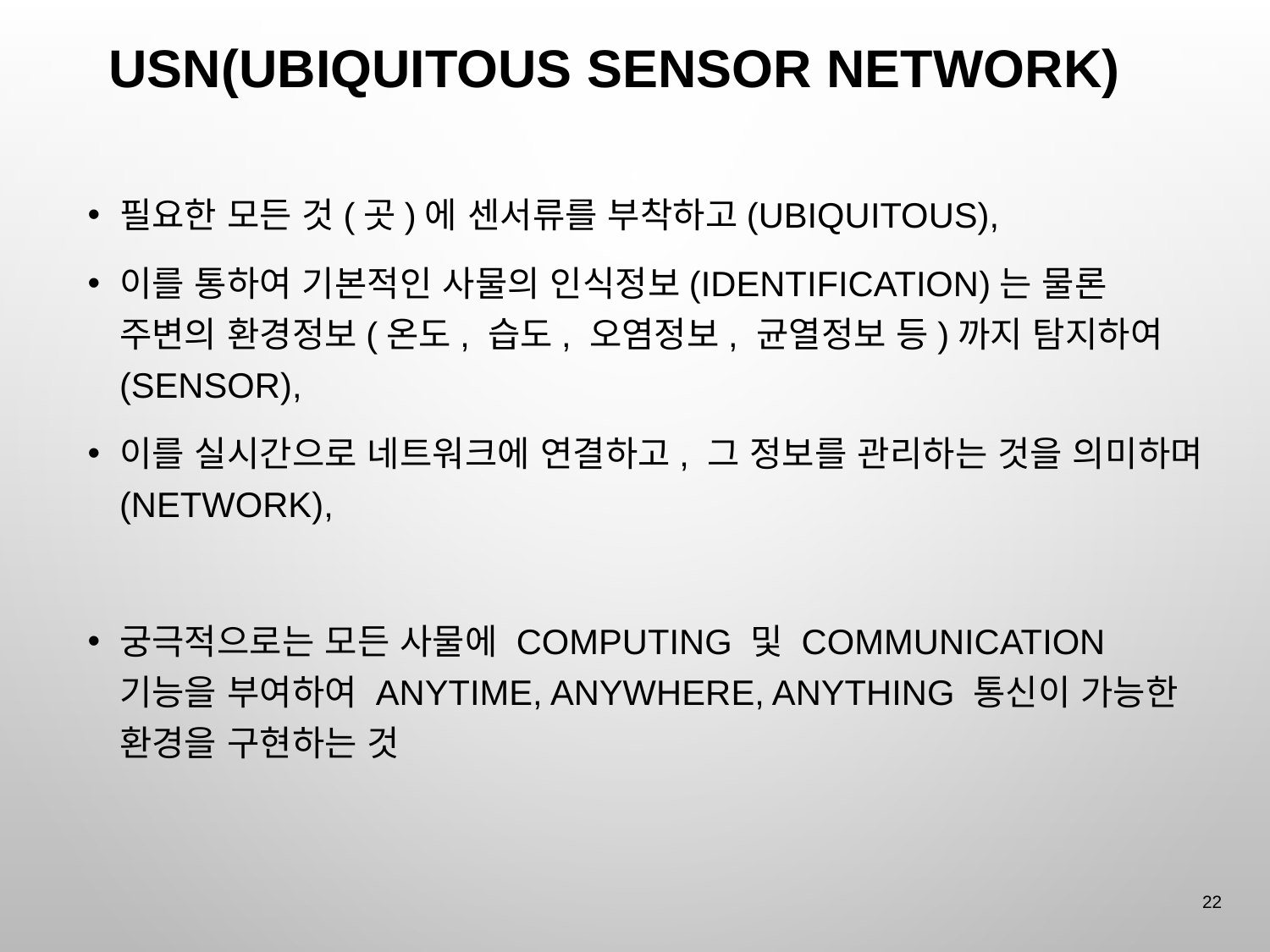

# USN(Ubiquitous Sensor Network)
필요한 모든 것(곳)에 센서류를 부착하고(Ubiquitous),
이를 통하여 기본적인 사물의 인식정보(Identification)는 물론 주변의 환경정보(온도, 습도, 오염정보, 균열정보 등)까지 탐지하여(Sensor),
이를 실시간으로 네트워크에 연결하고, 그 정보를 관리하는 것을 의미하며(Network),

궁극적으로는 모든 사물에 computing 및 communication 기능을 부여하여 anytime, anywhere, anything 통신이 가능한 환경을 구현하는 것
22